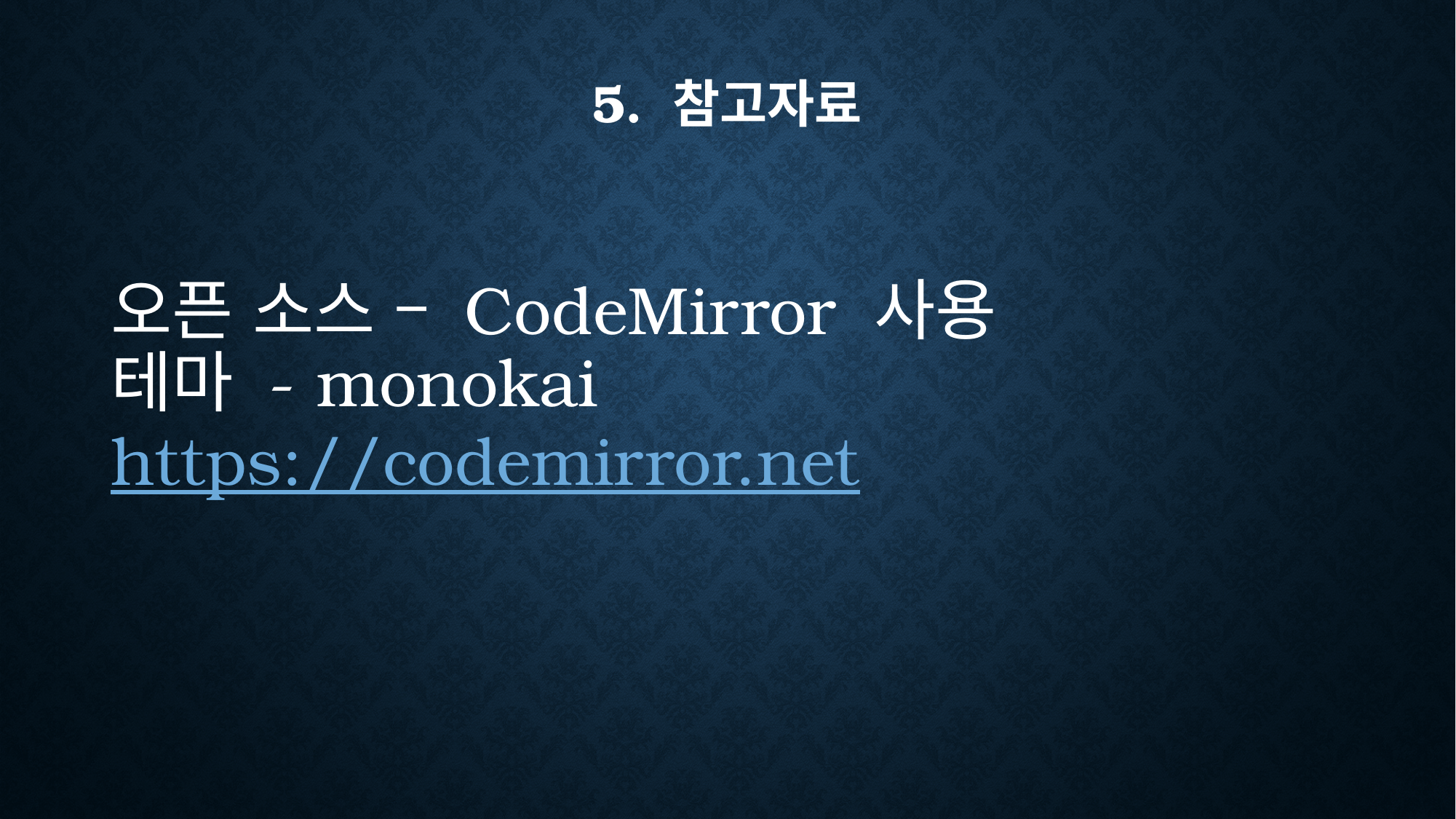

# 5. 참고자료
오픈 소스 – CodeMirror 사용
테마 - monokai
https://codemirror.net